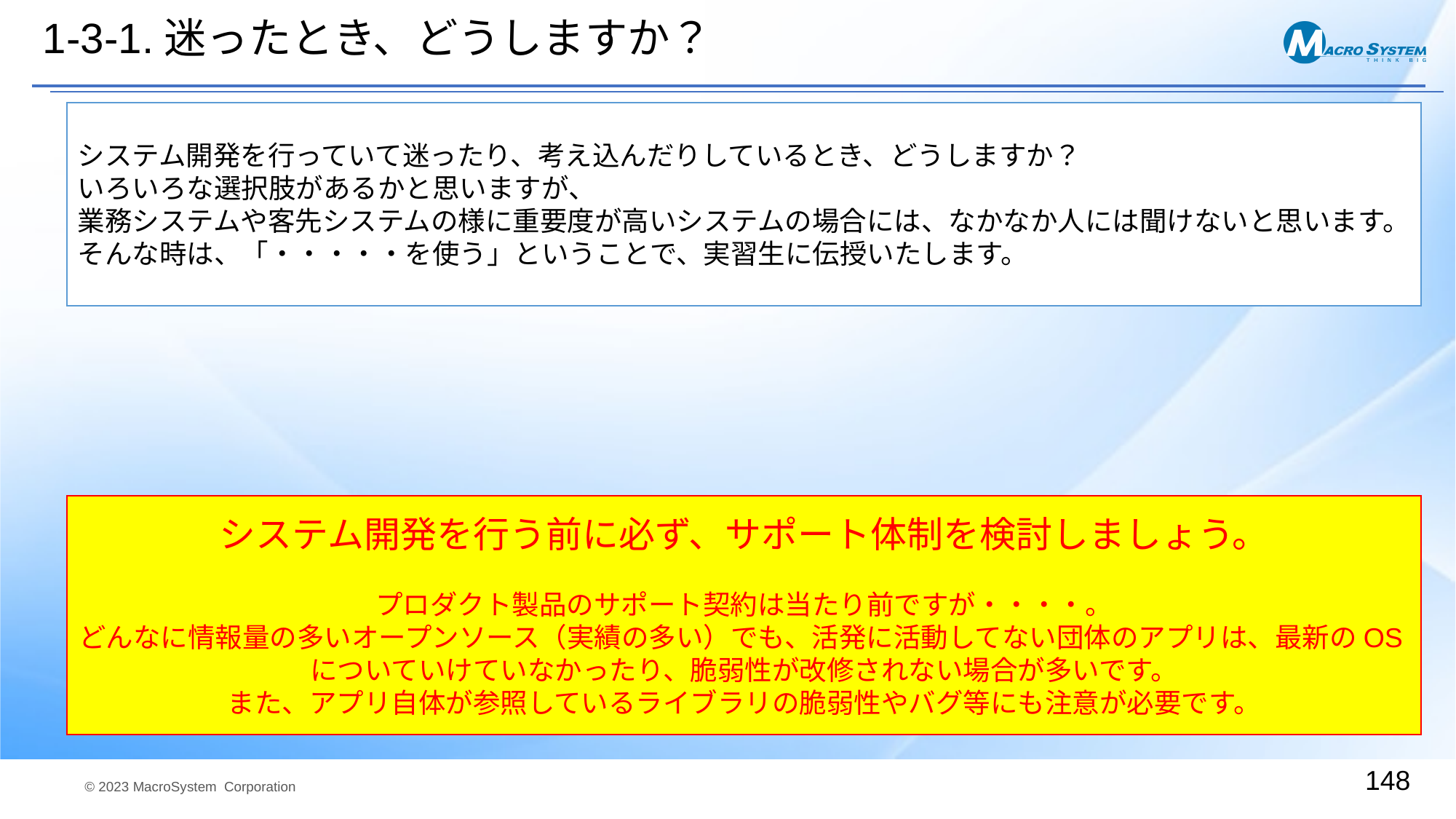

# 1-3-1.迷ったとき、どうしますか？
システム開発を行っていて迷ったり、考え込んだりしているとき、どうしますか？
いろいろな選択肢があるかと思いますが、
業務システムや客先システムの様に重要度が高いシステムの場合には、なかなか人には聞けないと思います。
そんな時は、「・・・・・を使う」ということで、実習生に伝授いたします。
システム開発を行う前に必ず、サポート体制を検討しましょう。

プロダクト製品のサポート契約は当たり前ですが・・・・。
どんなに情報量の多いオープンソース（実績の多い）でも、活発に活動してない団体のアプリは、最新のOSについていけていなかったり、脆弱性が改修されない場合が多いです。
また、アプリ自体が参照しているライブラリの脆弱性やバグ等にも注意が必要です。